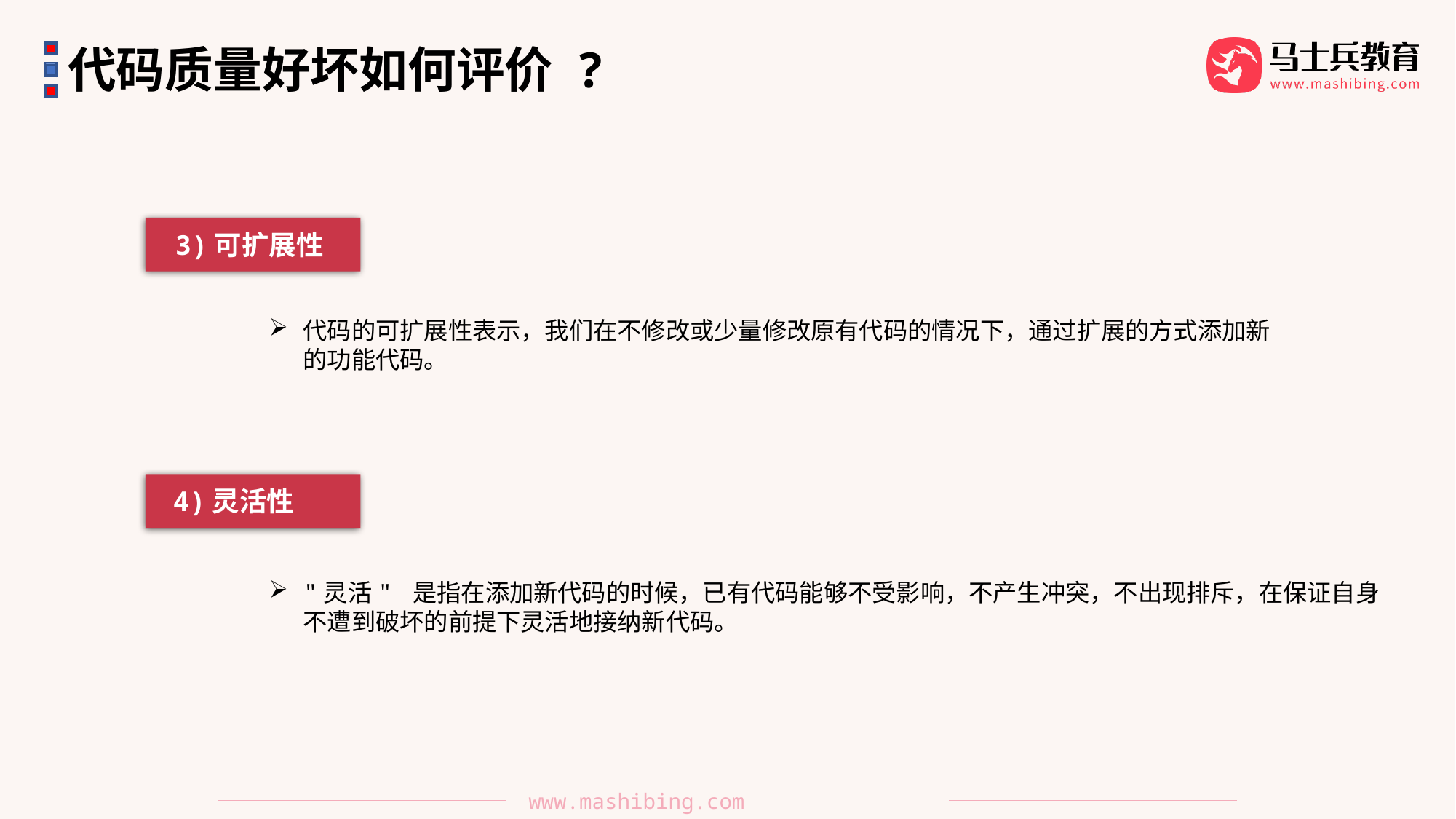

代码质量好坏如何评价 ?

3)可扩展性
代码的可扩展性表示，我们在不修改或少量修改原有代码的情况下，通过扩展的方式添加新的功能代码。

4)灵活性
"灵活" 是指在添加新代码的时候，已有代码能够不受影响，不产生冲突，不出现排斥，在保证自身不遭到破坏的前提下灵活地接纳新代码。